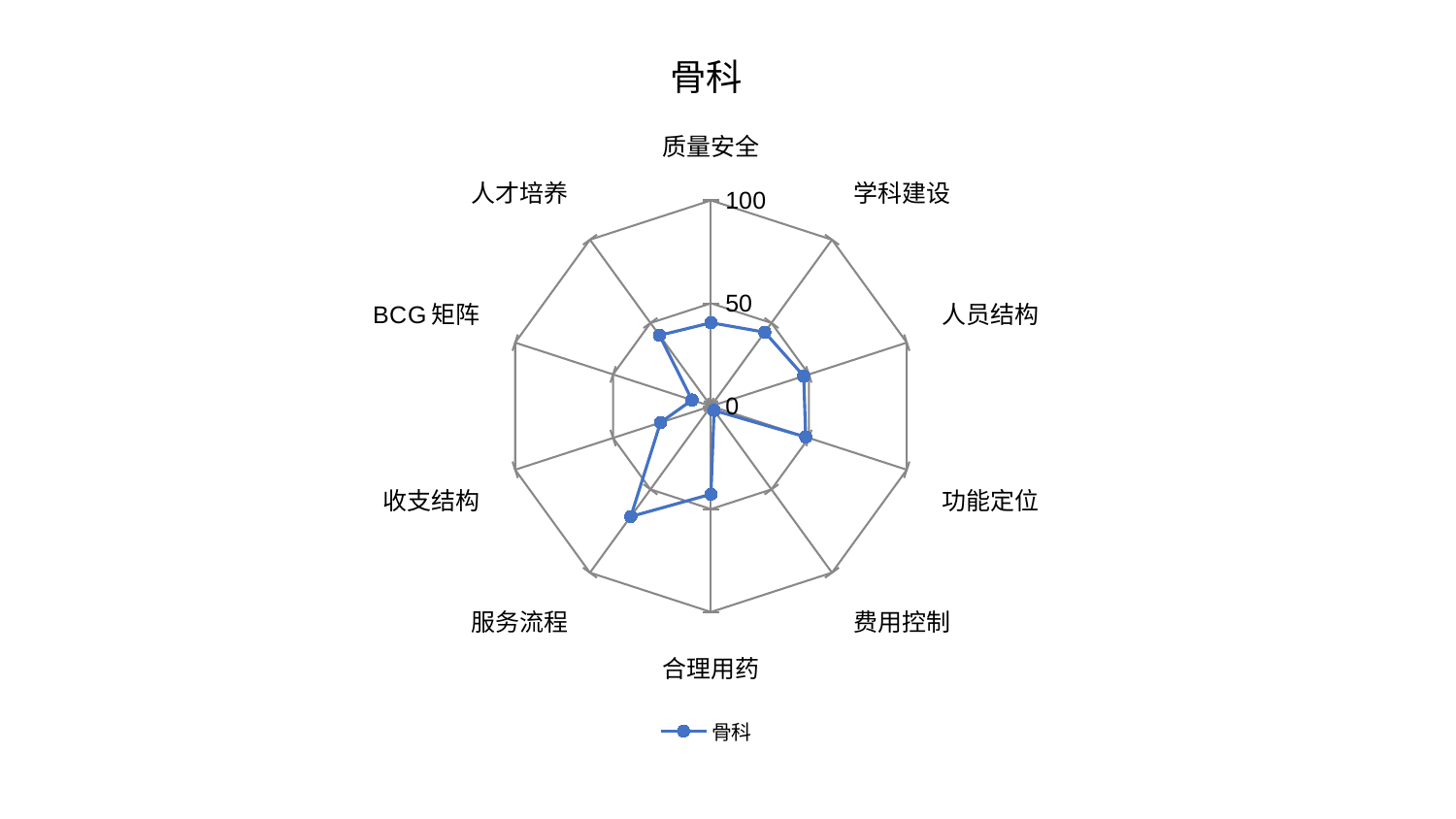

### Chart: 骨科

| Category | 骨科 |
|---|---|
| 质量安全 | 40.5412878575252 |
| 学科建设 | 44.45918916001756 |
| 人员结构 | 47.391627934508676 |
| 功能定位 | 48.38580586391413 |
| 费用控制 | 2.5612196963370293 |
| 合理用药 | 42.77888543511142 |
| 服务流程 | 66.30180159562033 |
| 收支结构 | 25.789849298035588 |
| BCG矩阵 | 9.662978733005499 |
| 人才培养 | 42.53917793244825 |
152